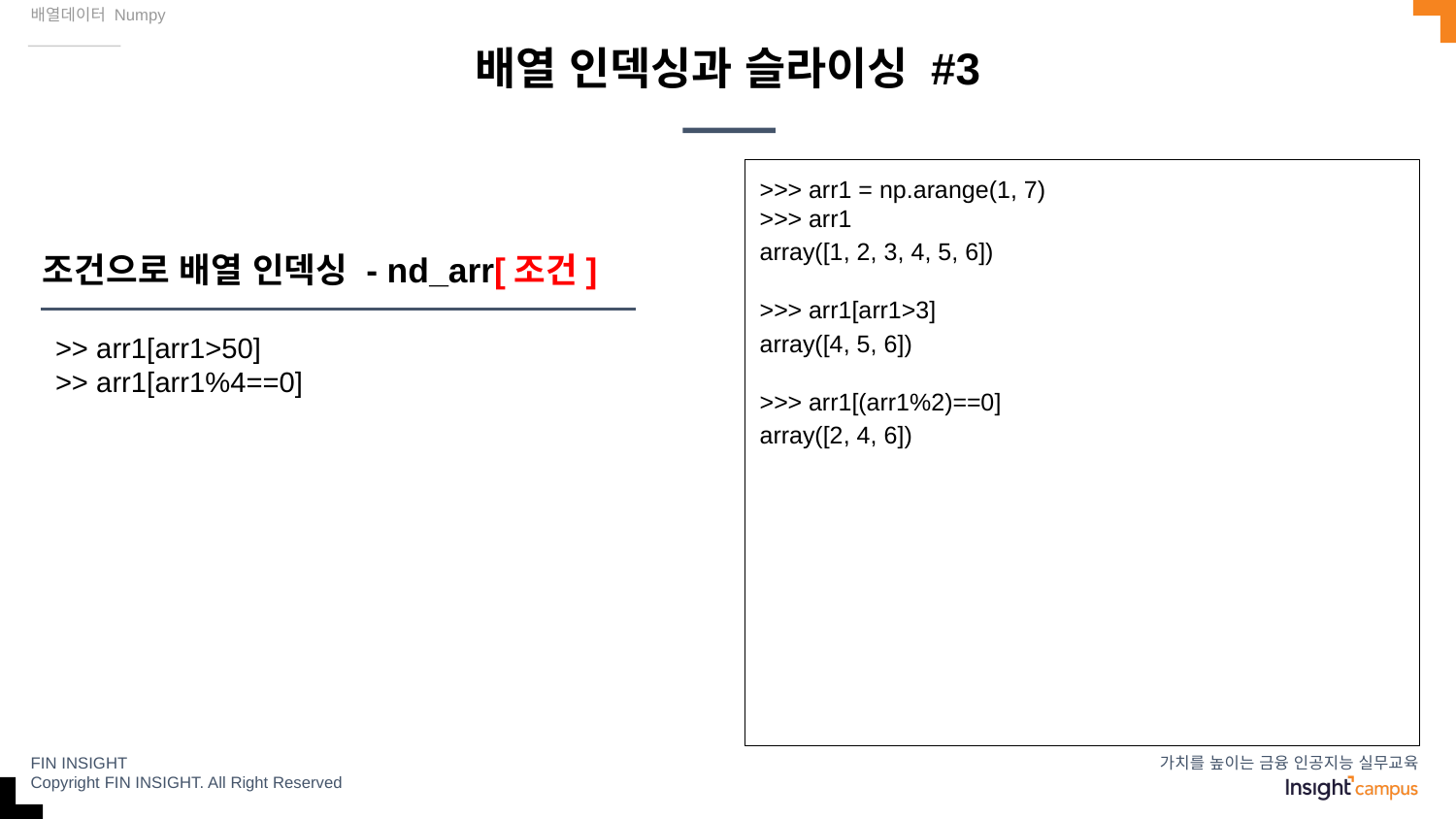

배열데이터 Numpy

# 배열 인덱싱과 슬라이싱 #3
>>> arr1 = np.arange(1, 7)
>>> arr1
array([1, 2, 3, 4, 5, 6])

>>> arr1[arr1>3]
array([4, 5, 6])

>>> arr1[(arr1%2)==0]
array([2, 4, 6])

조건으로 배열 인덱싱 - nd_arr[조건]

>> arr1[arr1>50]
>> arr1[arr1%4==0]